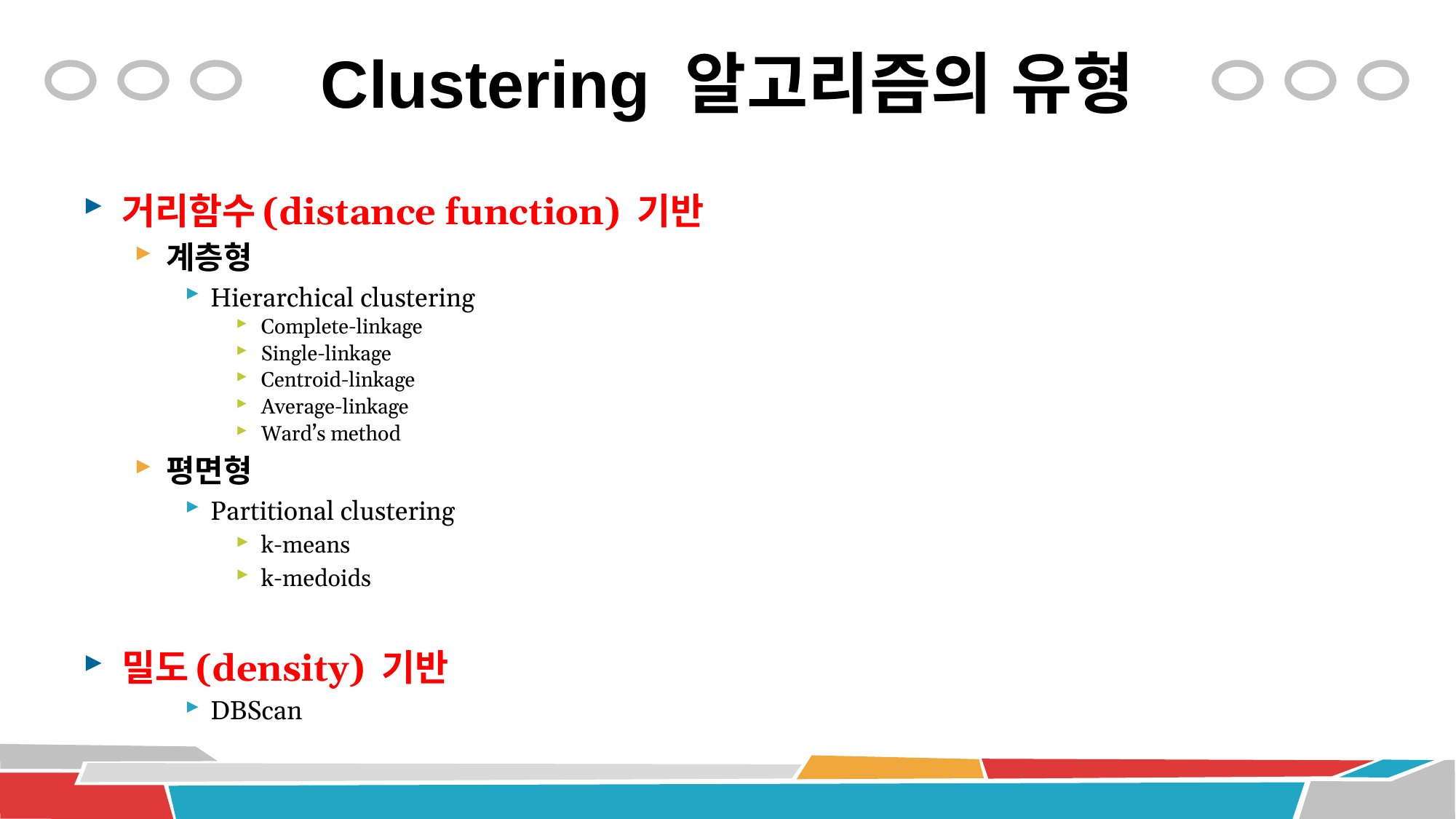

# Clustering 알고리즘의 유형
거리함수(distance function) 기반
계층형
Hierarchical clustering
Complete-linkage
Single-linkage
Centroid-linkage
Average-linkage
Ward’s method
평면형
Partitional clustering
k-means
k-medoids

밀도(density) 기반
DBScan